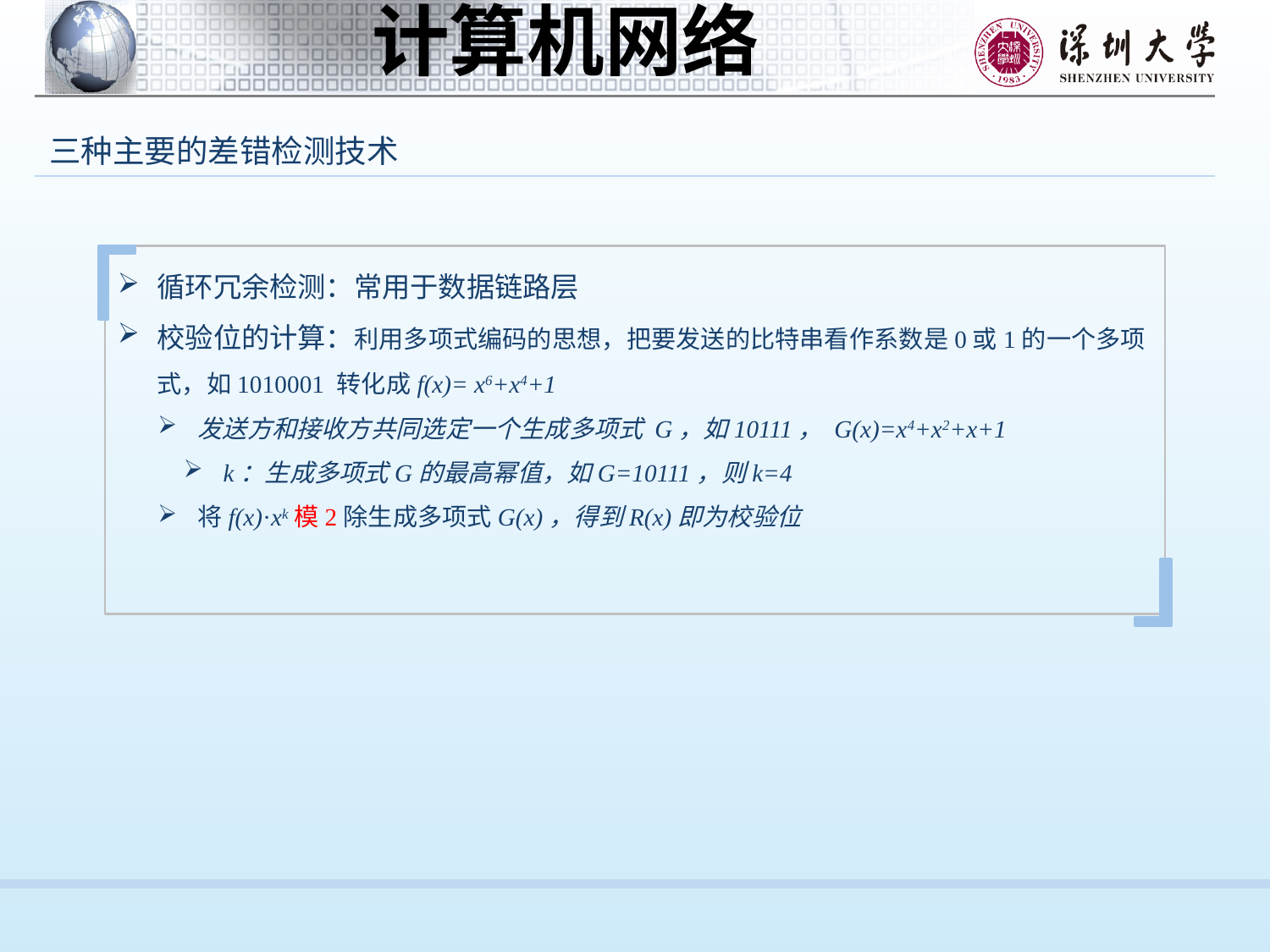

三种主要的差错检测技术

循环冗余检测：常用于数据链路层
校验位的计算：利用多项式编码的思想，把要发送的比特串看作系数是0或1的一个多项式，如1010001 转化成f(x)= x6+x4+1
发送方和接收方共同选定一个生成多项式 G，如10111， G(x)=x4+x2+x+1
k：生成多项式G的最高幂值，如G=10111，则k=4
将f(x)·xk模2除生成多项式G(x)，得到R(x)即为校验位